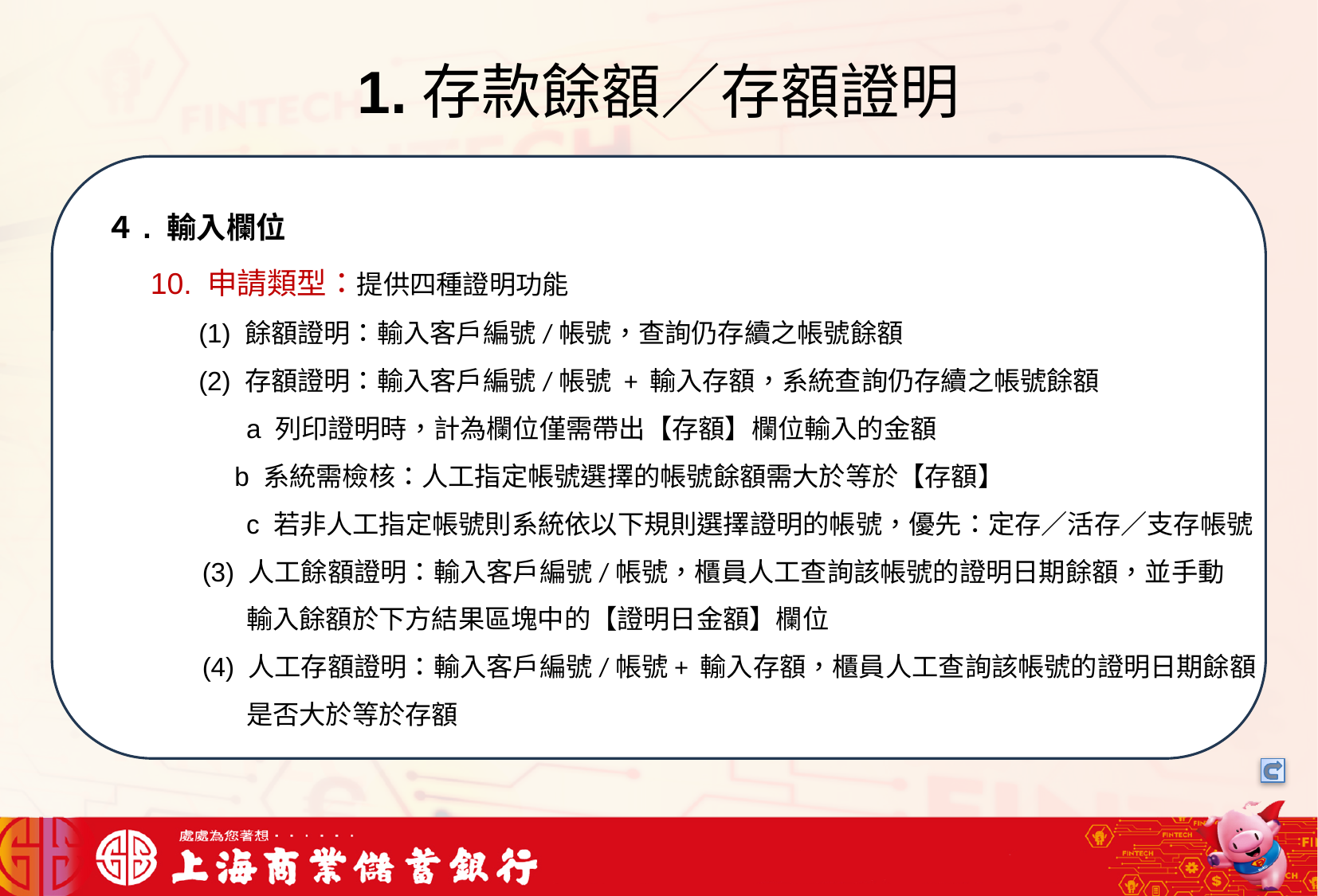

# 1.存款餘額／存額證明
我們可以將信用卡相關資料存在一個檔案中，將這些檔案中的文字進行詞向量的轉換，把文字轉成數字向量存在向量資料庫中，透過檢索器在向量資料庫搜尋與用戶問題最接近的資訊，透過生成器，生成最合適的答案回覆用戶
４. 輸入欄位
10. 申請類型：提供四種證明功能
       (1) 餘額證明：輸入客戶編號/帳號，查詢仍存續之帳號餘額
       (2) 存額證明：輸入客戶編號/帳號 + 輸入存額，系統查詢仍存續之帳號餘額
             a 列印證明時，計為欄位僅需帶出【存額】欄位輸入的金額
             b 系統需檢核：人工指定帳號選擇的帳號餘額需大於等於【存額】
             c 若非人工指定帳號則系統依以下規則選擇證明的帳號，優先：定存／活存／支存帳號
       (3) 人工餘額證明：輸入客戶編號/帳號，櫃員人工查詢該帳號的證明日期餘額，並手動
               輸入餘額於下方結果區塊中的【證明日金額】欄位
       (4) 人工存額證明：輸入客戶編號/帳號+ 輸入存額，櫃員人工查詢該帳號的證明日期餘額
               是否大於等於存額